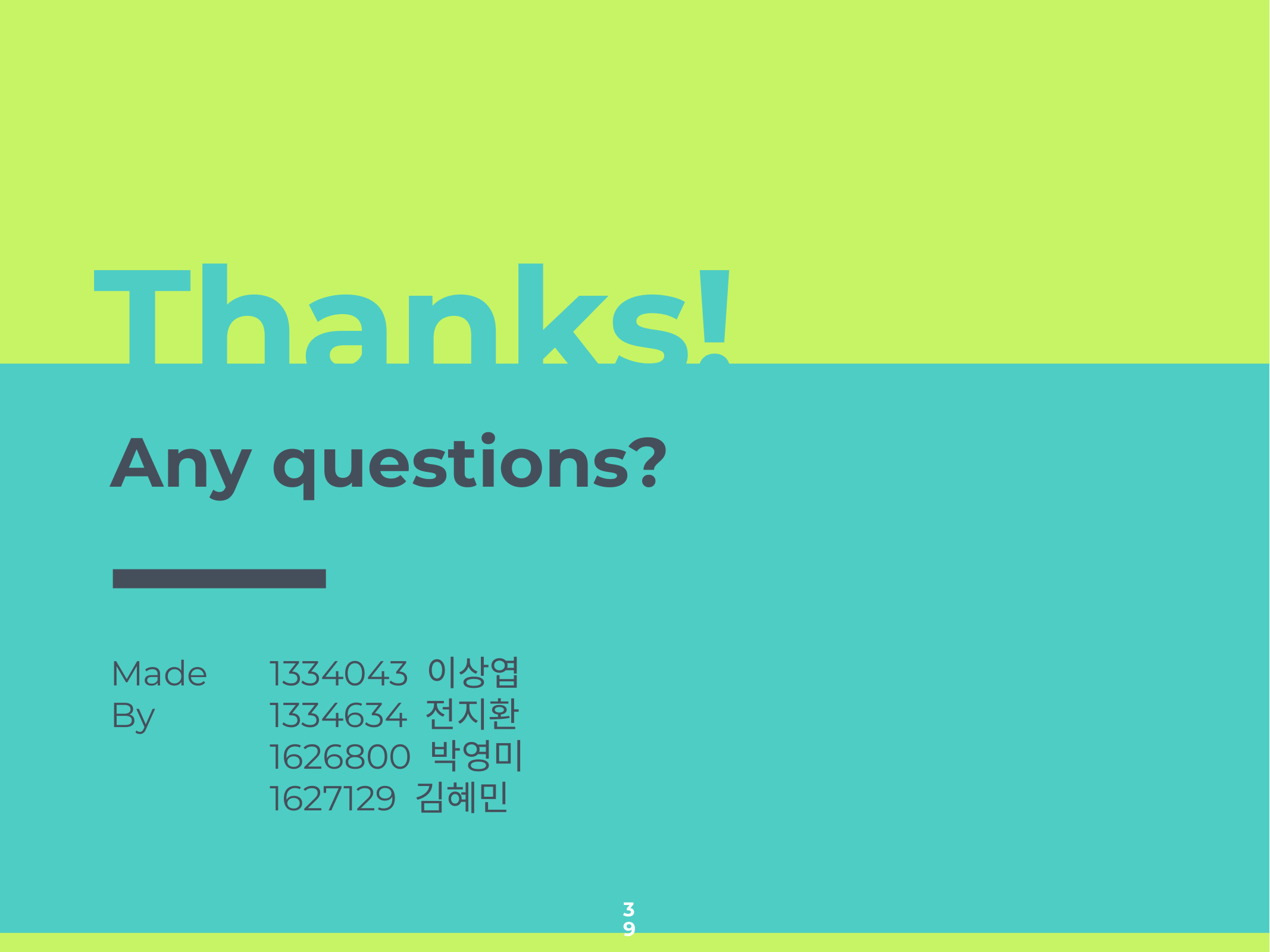

Thanks!
Any questions?

Made By
1334043 이상엽
1334634 전지환
1626800 박영미
1627129 김혜민
39